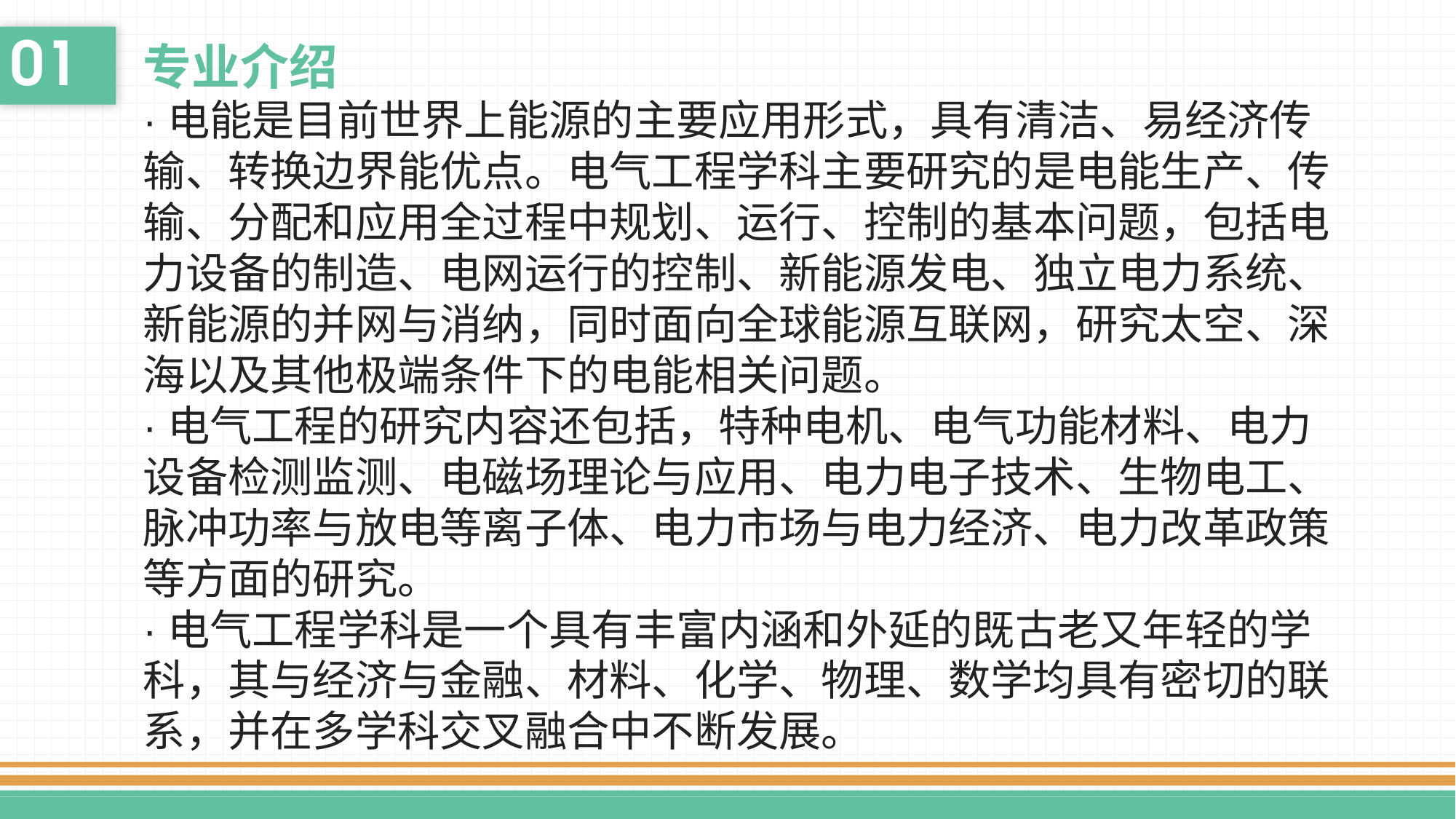

01
专业介绍
·电能是目前世界上能源的主要应用形式，具有清洁、易经济传输、转换边界能优点。电气工程学科主要研究的是电能生产、传输、分配和应用全过程中规划、运行、控制的基本问题，包括电力设备的制造、电网运行的控制、新能源发电、独立电力系统、新能源的并网与消纳，同时面向全球能源互联网，研究太空、深海以及其他极端条件下的电能相关问题。
·电气工程的研究内容还包括，特种电机、电气功能材料、电力设备检测监测、电磁场理论与应用、电力电子技术、生物电工、脉冲功率与放电等离子体、电力市场与电力经济、电力改革政策等方面的研究。
·电气工程学科是一个具有丰富内涵和外延的既古老又年轻的学科，其与经济与金融、材料、化学、物理、数学均具有密切的联系，并在多学科交叉融合中不断发展。